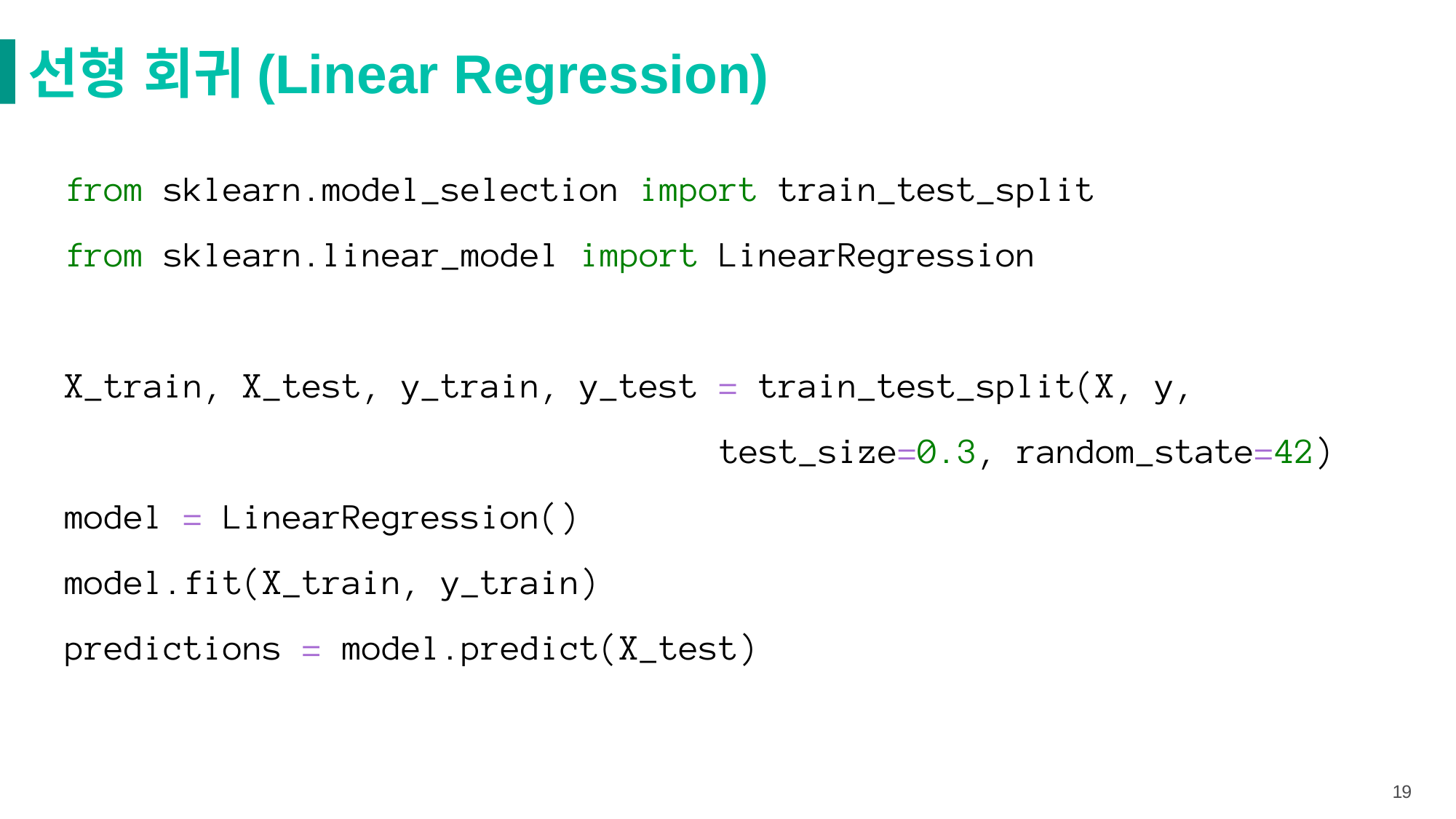

선형 회귀(Linear Regression)
from sklearn.model_selection import train_test_split
from sklearn.linear_model import LinearRegression

X_train, X_test, y_train, y_test = train_test_split(X, y,
						test_size=0.3, random_state=42)
model = LinearRegression()
model.fit(X_train, y_train)
predictions = model.predict(X_test)